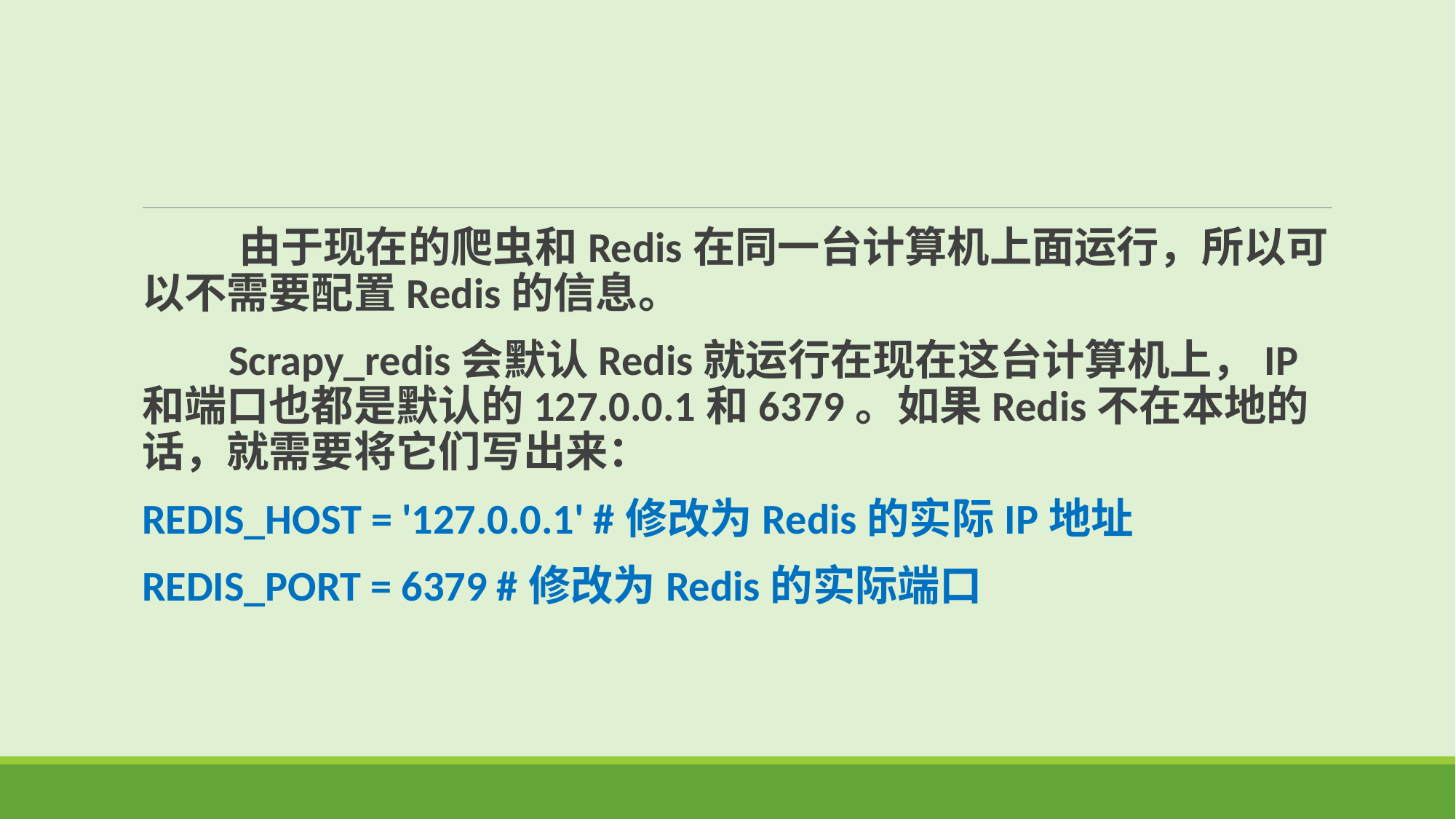

由于现在的爬虫和Redis在同一台计算机上面运行，所以可以不需要配置Redis的信息。
         Scrapy_redis会默认Redis就运行在现在这台计算机上，IP和端口也都是默认的127.0.0.1和6379。如果Redis不在本地的话，就需要将它们写出来：
REDIS_HOST = '127.0.0.1' #修改为Redis的实际IP地址
REDIS_PORT = 6379 #修改为Redis的实际端口